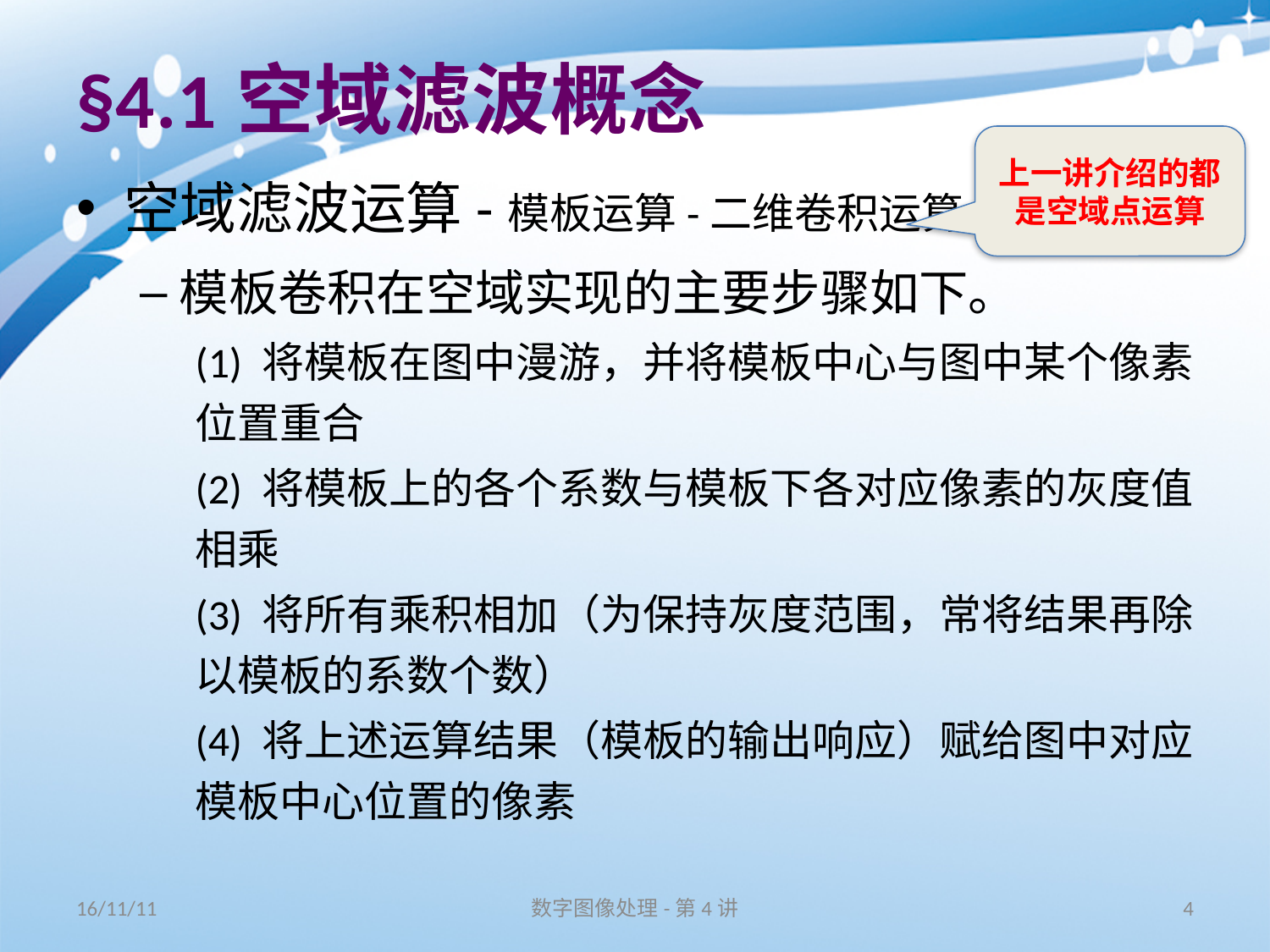

# §4.1空域滤波概念
上一讲介绍的都是空域点运算
空域滤波运算-模板运算-二维卷积运算
模板卷积在空域实现的主要步骤如下。
(1) 将模板在图中漫游，并将模板中心与图中某个像素位置重合
(2) 将模板上的各个系数与模板下各对应像素的灰度值相乘
(3) 将所有乘积相加（为保持灰度范围，常将结果再除以模板的系数个数）
(4) 将上述运算结果（模板的输出响应）赋给图中对应模板中心位置的像素

16/11/11
数字图像处理-第4讲
4